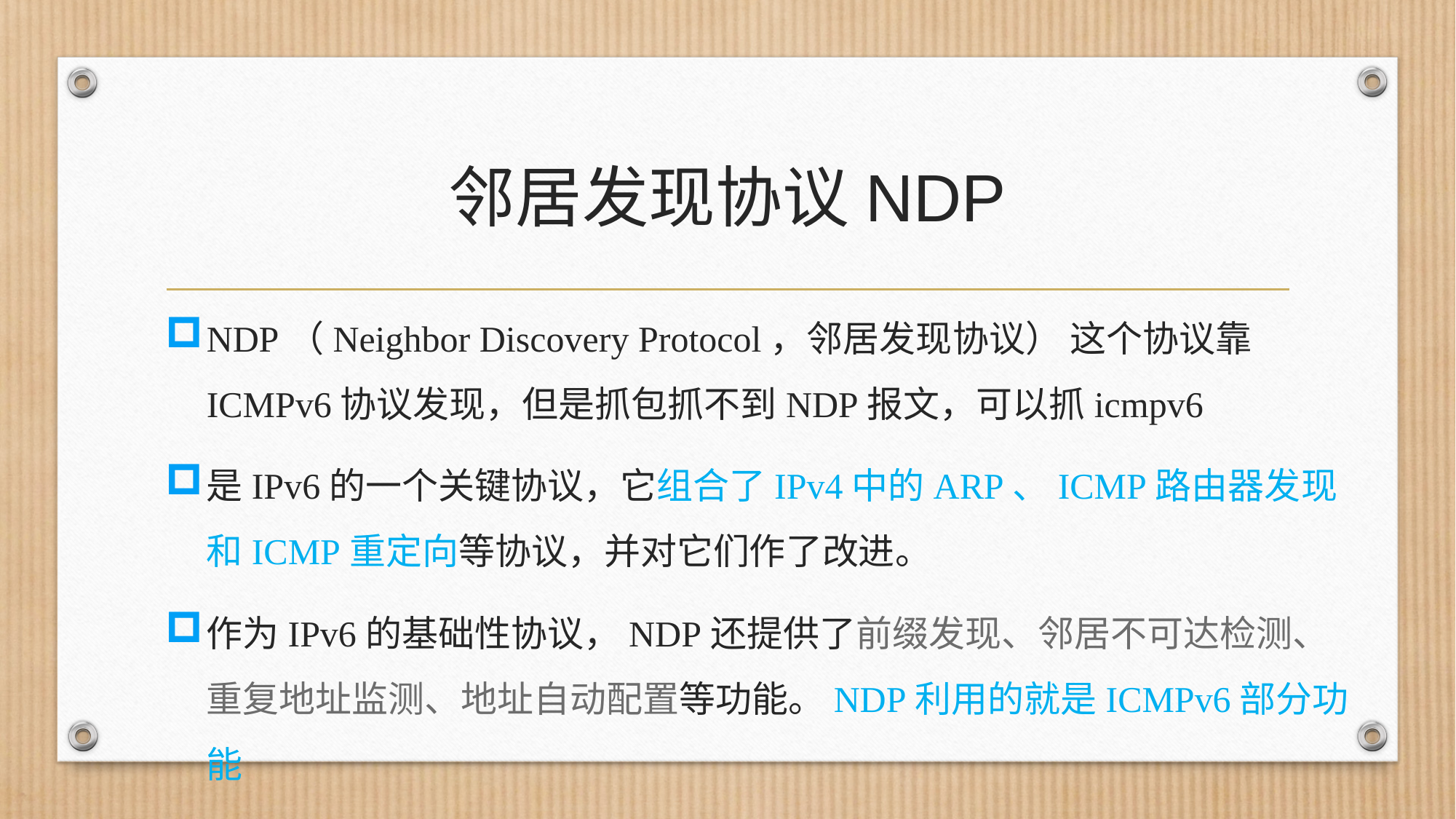

# 邻居发现协议NDP
NDP（Neighbor Discovery Protocol，邻居发现协议） 这个协议靠ICMPv6协议发现，但是抓包抓不到NDP报文，可以抓icmpv6
是IPv6的一个关键协议，它组合了IPv4中的ARP、ICMP路由器发现和ICMP重定向等协议，并对它们作了改进。
作为IPv6的基础性协议，NDP还提供了前缀发现、邻居不可达检测、重复地址监测、地址自动配置等功能。NDP利用的就是ICMPv6部分功能